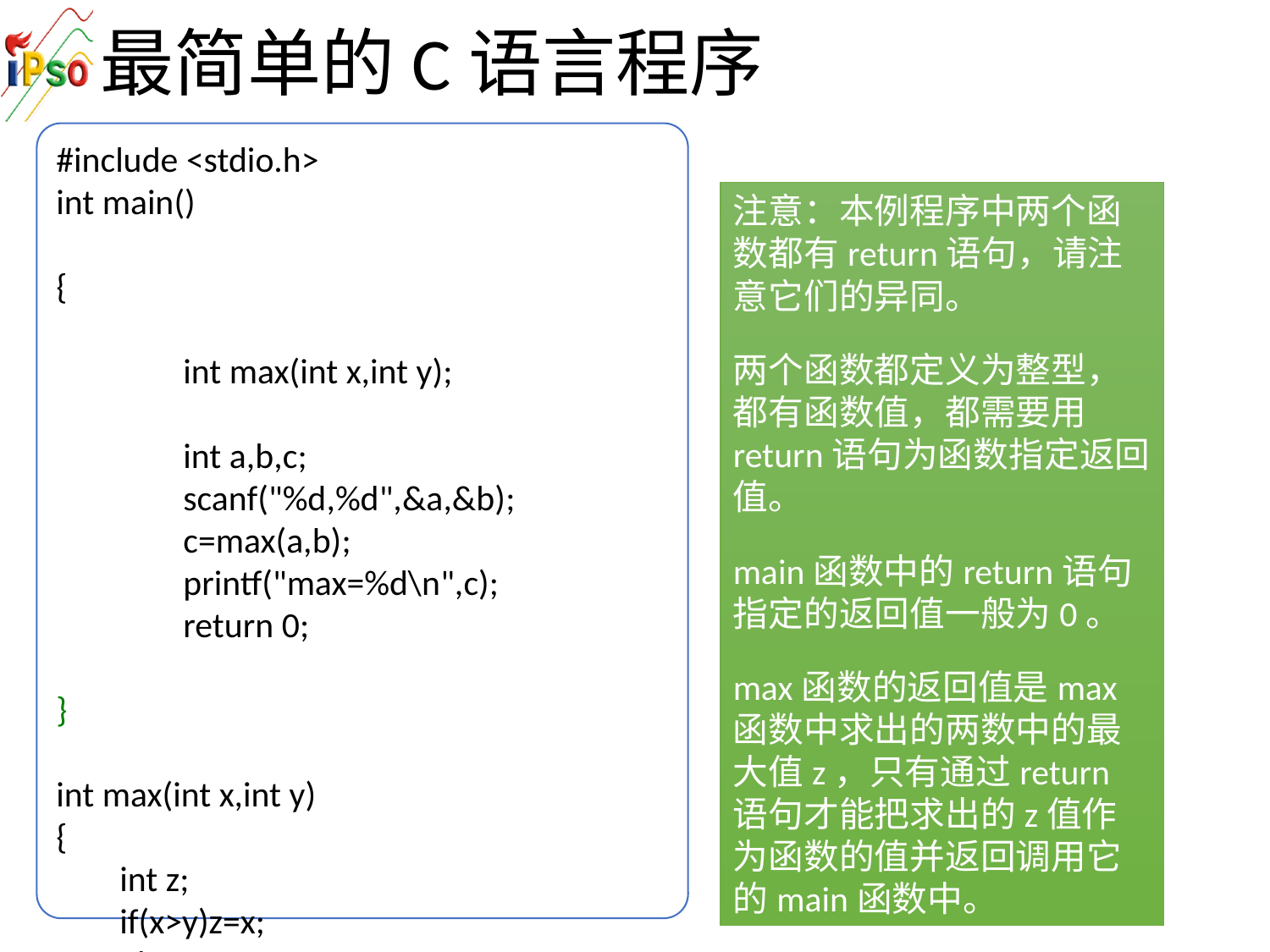

# 最简单的C语言程序
#include <stdio.h>
int main()
{
	int max(int x,int y);
	int a,b,c;
	scanf("%d,%d",&a,&b);
	c=max(a,b);
	printf("max=%d\n",c);
	return 0;
}

int max(int x,int y)
{
int z;
if(x>y)z=x;
else z=y;
return(z);
}
注意：本例程序中两个函数都有return语句，请注意它们的异同。
两个函数都定义为整型，都有函数值，都需要用return语句为函数指定返回值。
main函数中的return语句指定的返回值一般为0。
max函数的返回值是max函数中求出的两数中的最大值z，只有通过return语句才能把求出的z值作为函数的值并返回调用它的main函数中。